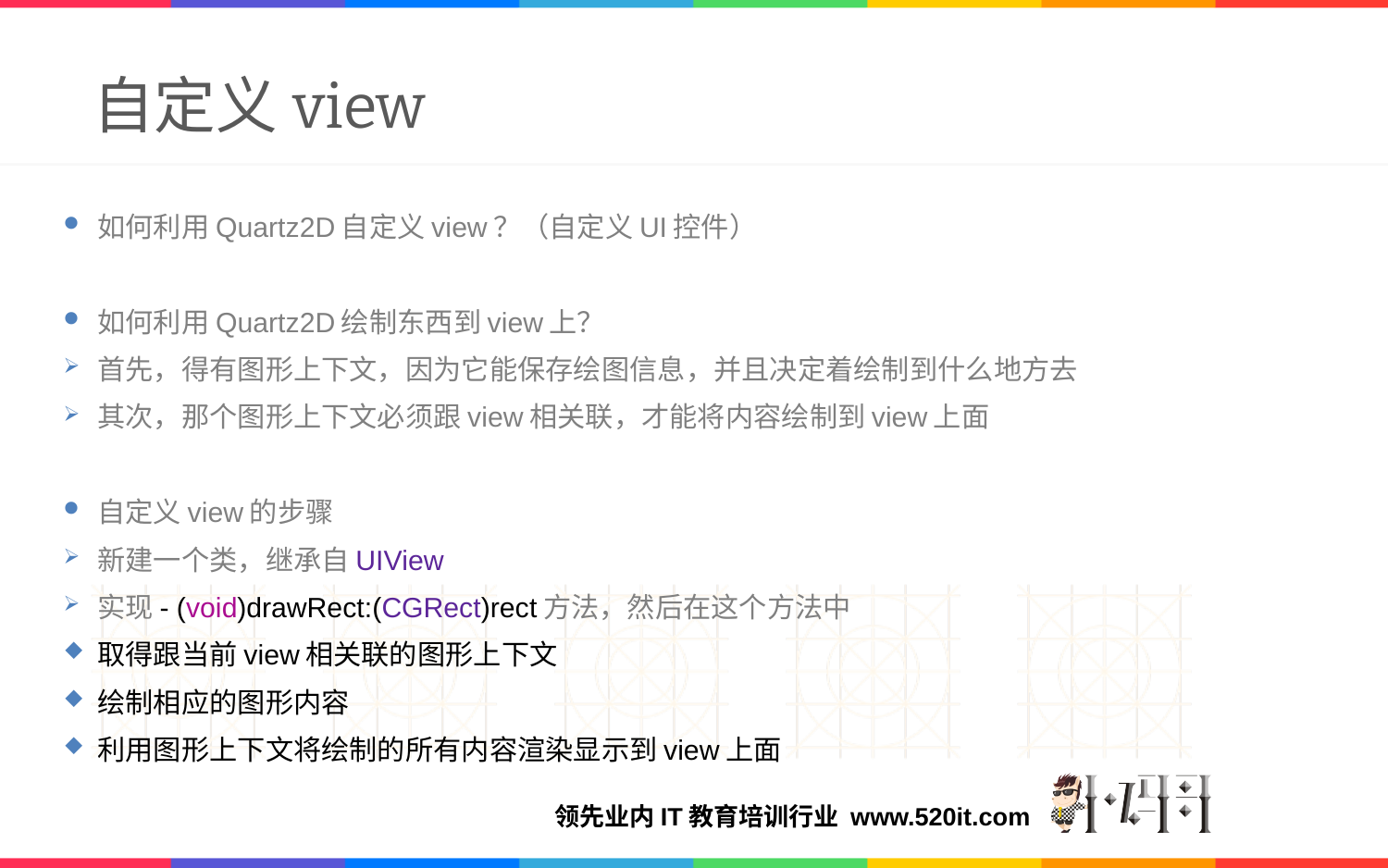

# 自定义view
如何利用Quartz2D自定义view？（自定义UI控件）

如何利用Quartz2D绘制东西到view上？
首先，得有图形上下文，因为它能保存绘图信息，并且决定着绘制到什么地方去
其次，那个图形上下文必须跟view相关联，才能将内容绘制到view上面

自定义view的步骤
新建一个类，继承自UIView
实现- (void)drawRect:(CGRect)rect方法，然后在这个方法中
取得跟当前view相关联的图形上下文
绘制相应的图形内容
利用图形上下文将绘制的所有内容渲染显示到view上面